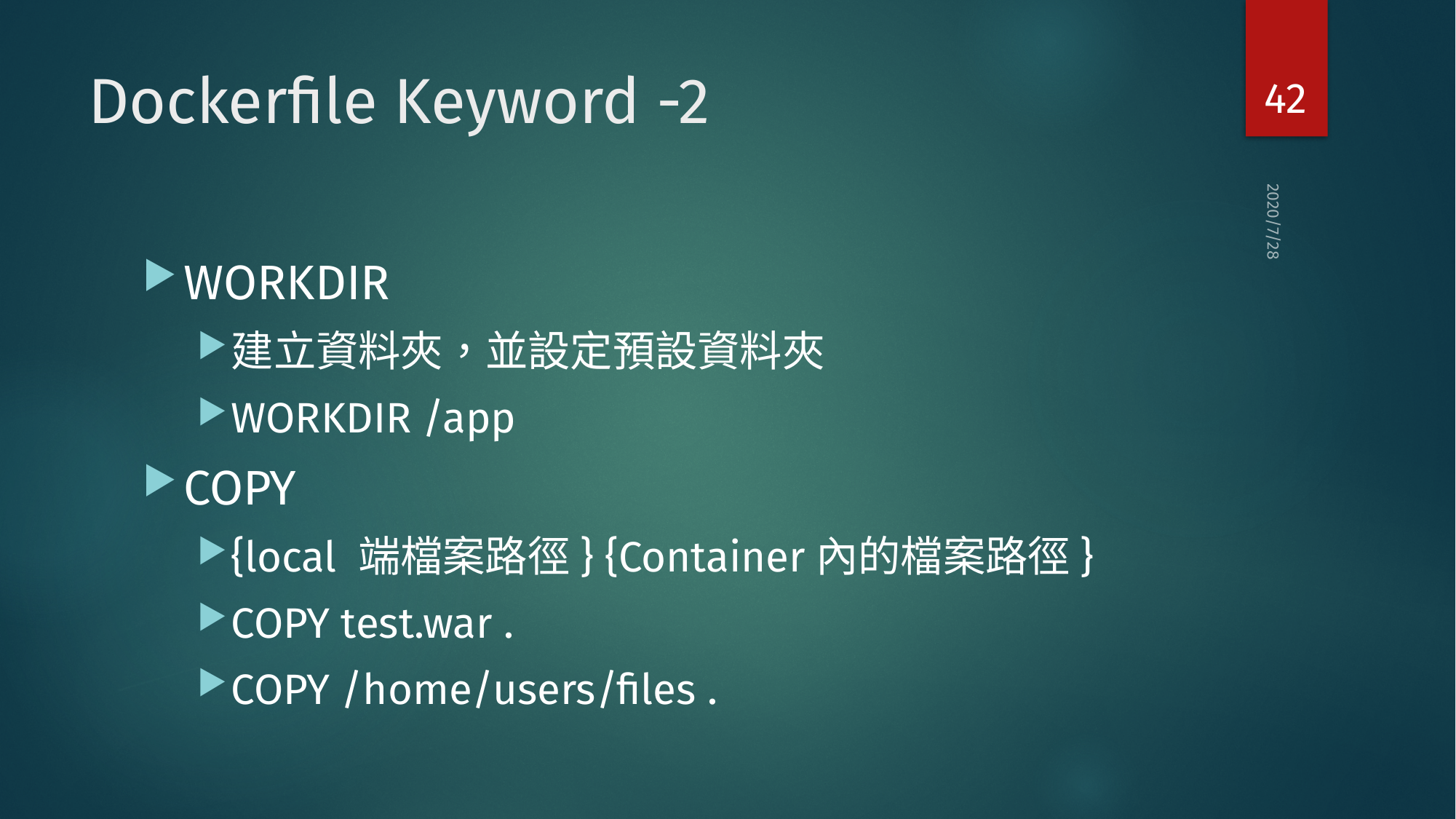

42
# Dockerfile Keyword -2
2020/7/28
WORKDIR
建立資料夾，並設定預設資料夾
WORKDIR /app
COPY
{local 端檔案路徑} {Container內的檔案路徑}
COPY test.war .
COPY /home/users/files .